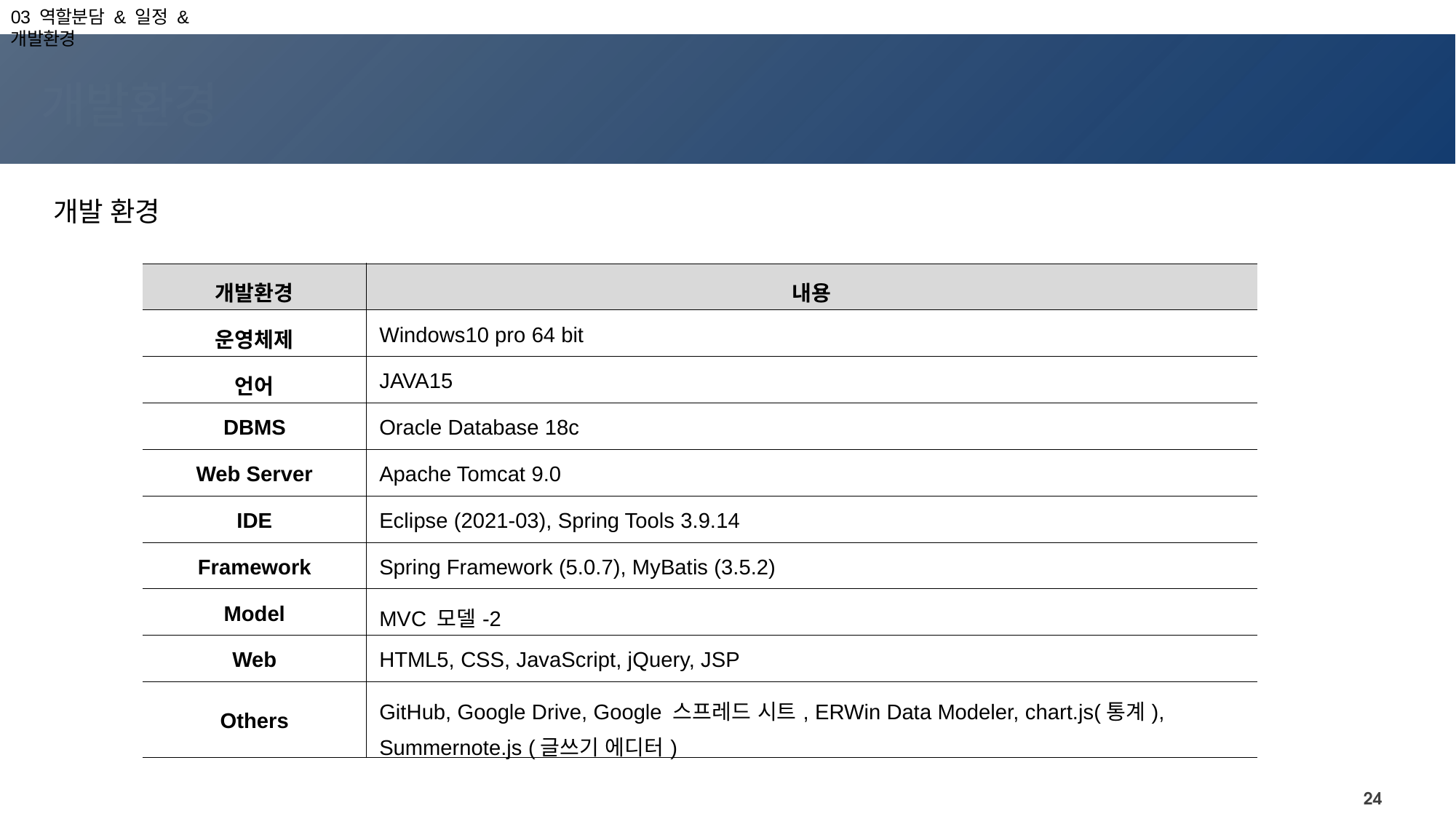

03 역할분담 & 일정 & 개발환경

개발환경
개발 환경
| 개발환경 | 내용 |
| --- | --- |
| 운영체제 | Windows10 pro 64 bit |
| 언어 | JAVA15 |
| DBMS | Oracle Database 18c |
| Web Server | Apache Tomcat 9.0 |
| IDE | Eclipse (2021-03), Spring Tools 3.9.14 |
| Framework | Spring Framework (5.0.7), MyBatis (3.5.2) |
| Model | MVC 모델-2 |
| Web | HTML5, CSS, JavaScript, jQuery, JSP |
| Others | GitHub, Google Drive, Google 스프레드 시트, ERWin Data Modeler, chart.js(통계), Summernote.js (글쓰기 에디터) |